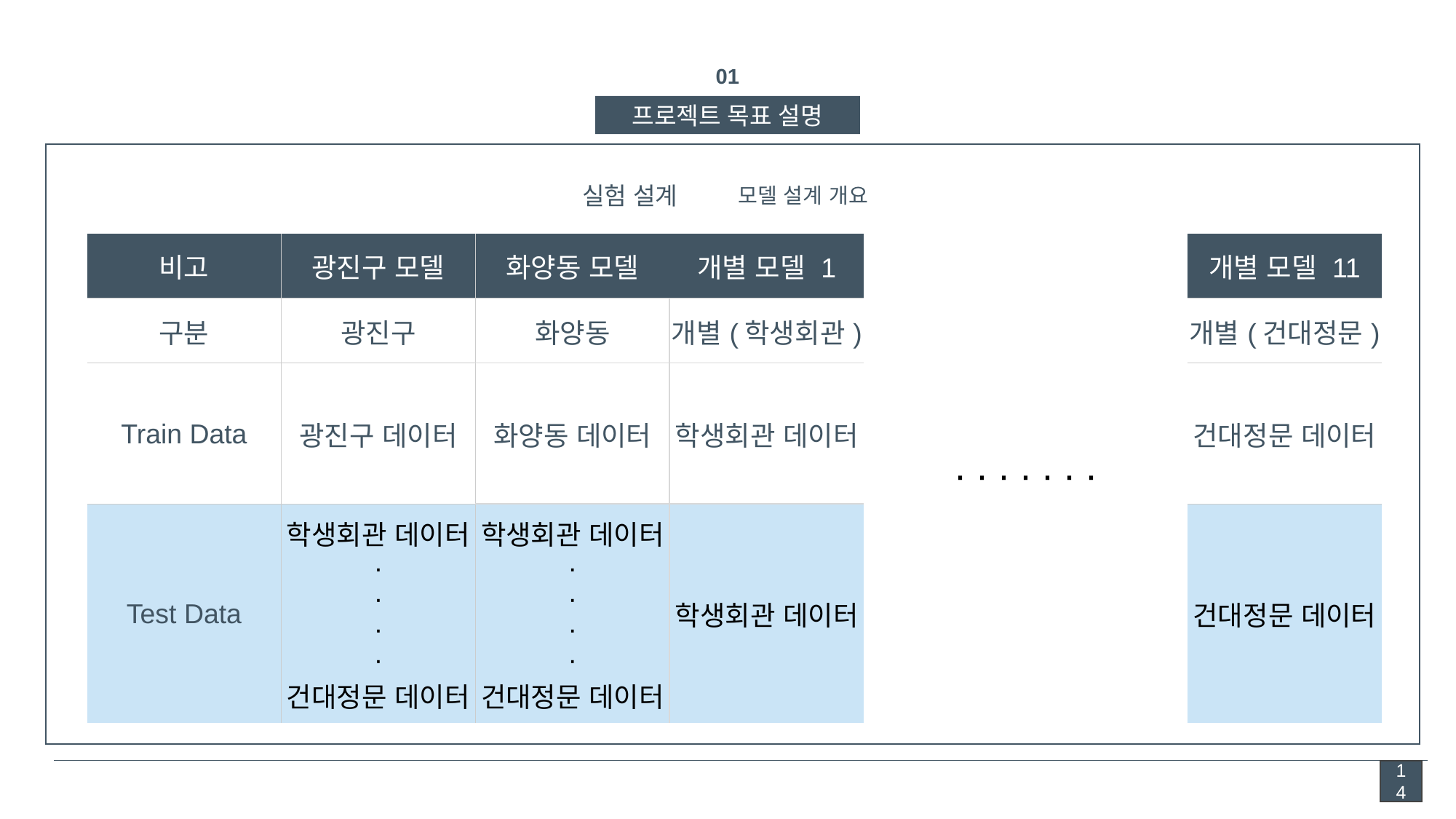

01
프로젝트 목표 설명

실험 설계
모델 설계 개요
| 비고 | 광진구 모델 | 화양동 모델 | 개별 모델 1 |
| --- | --- | --- | --- |
| 구분 | 광진구 | 화양동 | 개별(학생회관) |
| Train Data | 광진구 데이터 | 화양동 데이터 | 학생회관 데이터 |
| Test Data | 학생회관 데이터 ∙ ∙ ∙ ∙ 건대정문 데이터 | 학생회관 데이터 ∙ ∙ ∙ ∙ 건대정문 데이터 | 학생회관 데이터 |
| 개별 모델 11 |
| --- |
| 개별(건대정문) |
| 건대정문 데이터 |
| 건대정문 데이터 |
∙ ∙ ∙ ∙ ∙ ∙ ∙
14